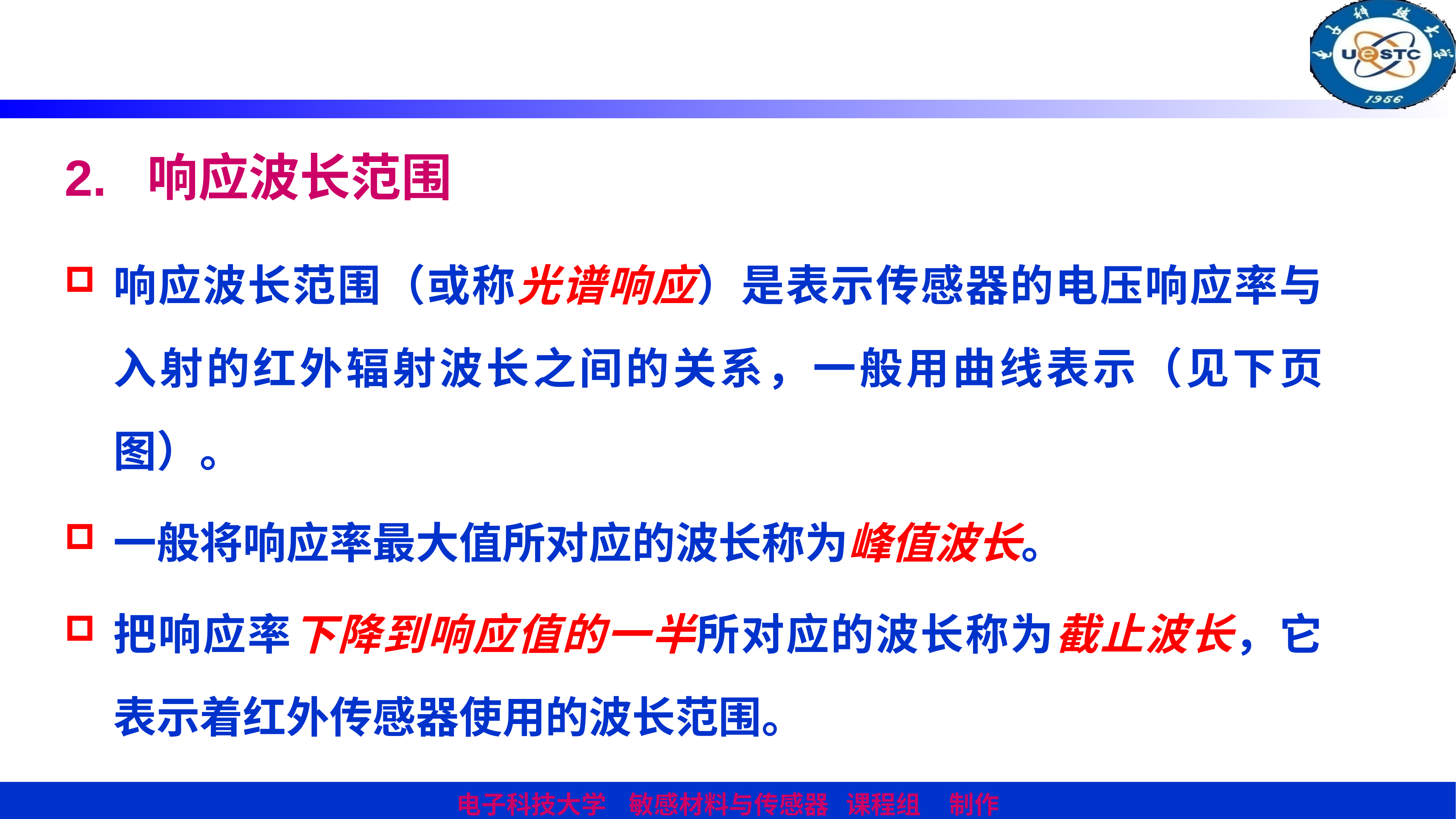

2.  响应波长范围
响应波长范围（或称光谱响应）是表示传感器的电压响应率与入射的红外辐射波长之间的关系，一般用曲线表示（见下页图）。
一般将响应率最大值所对应的波长称为峰值波长。
把响应率下降到响应值的一半所对应的波长称为截止波长，它表示着红外传感器使用的波长范围。